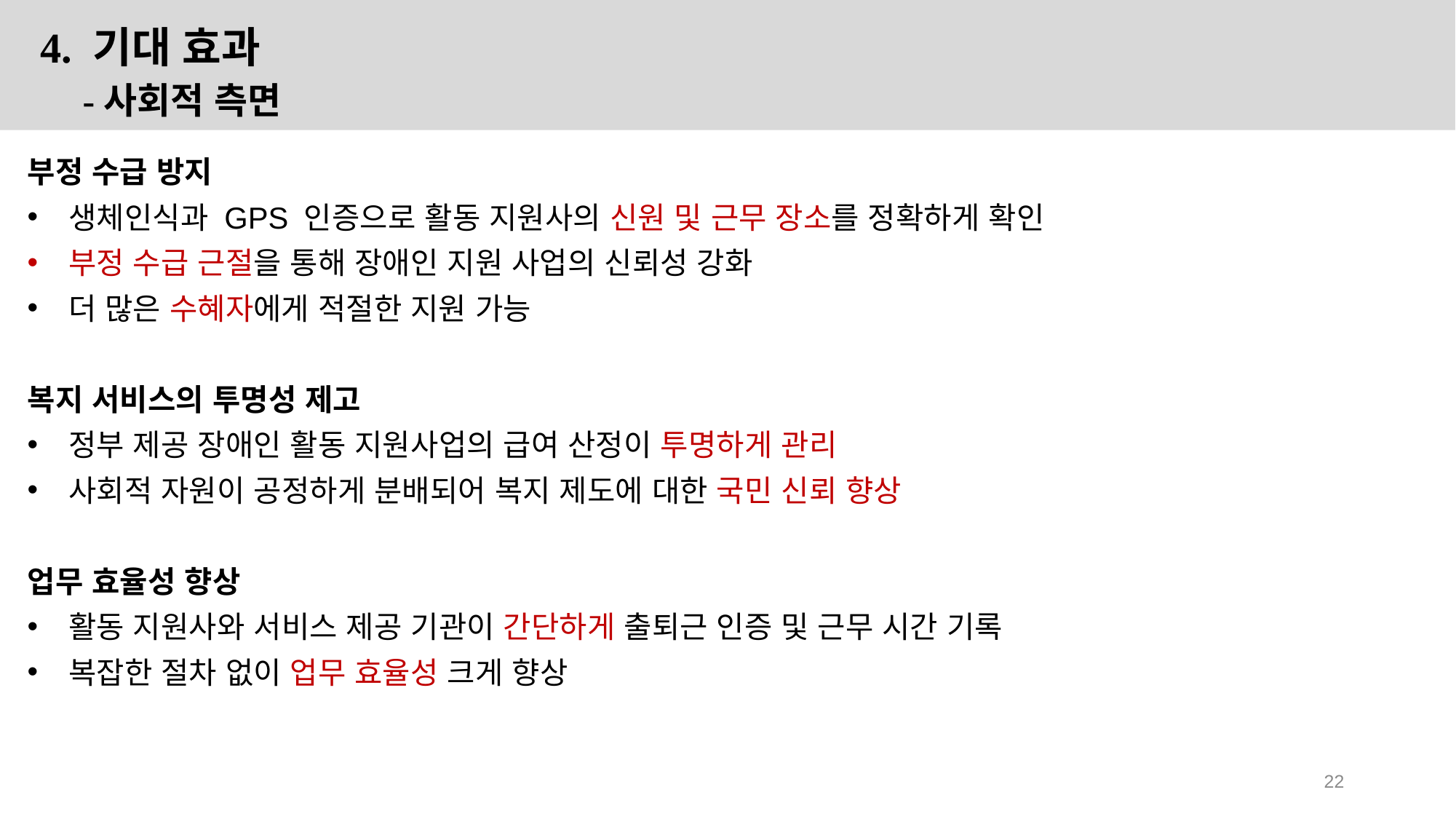

4. 기대 효과
    -사회적 측면

부정 수급 방지
생체인식과 GPS 인증으로 활동 지원사의 신원 및 근무 장소를 정확하게 확인
부정 수급 근절을 통해 장애인 지원 사업의 신뢰성 강화
더 많은 수혜자에게 적절한 지원 가능

복지 서비스의 투명성 제고
정부 제공 장애인 활동 지원사업의 급여 산정이 투명하게 관리
사회적 자원이 공정하게 분배되어 복지 제도에 대한 국민 신뢰 향상

업무 효율성 향상
활동 지원사와 서비스 제공 기관이 간단하게 출퇴근 인증 및 근무 시간 기록
복잡한 절차 없이 업무 효율성 크게 향상

22